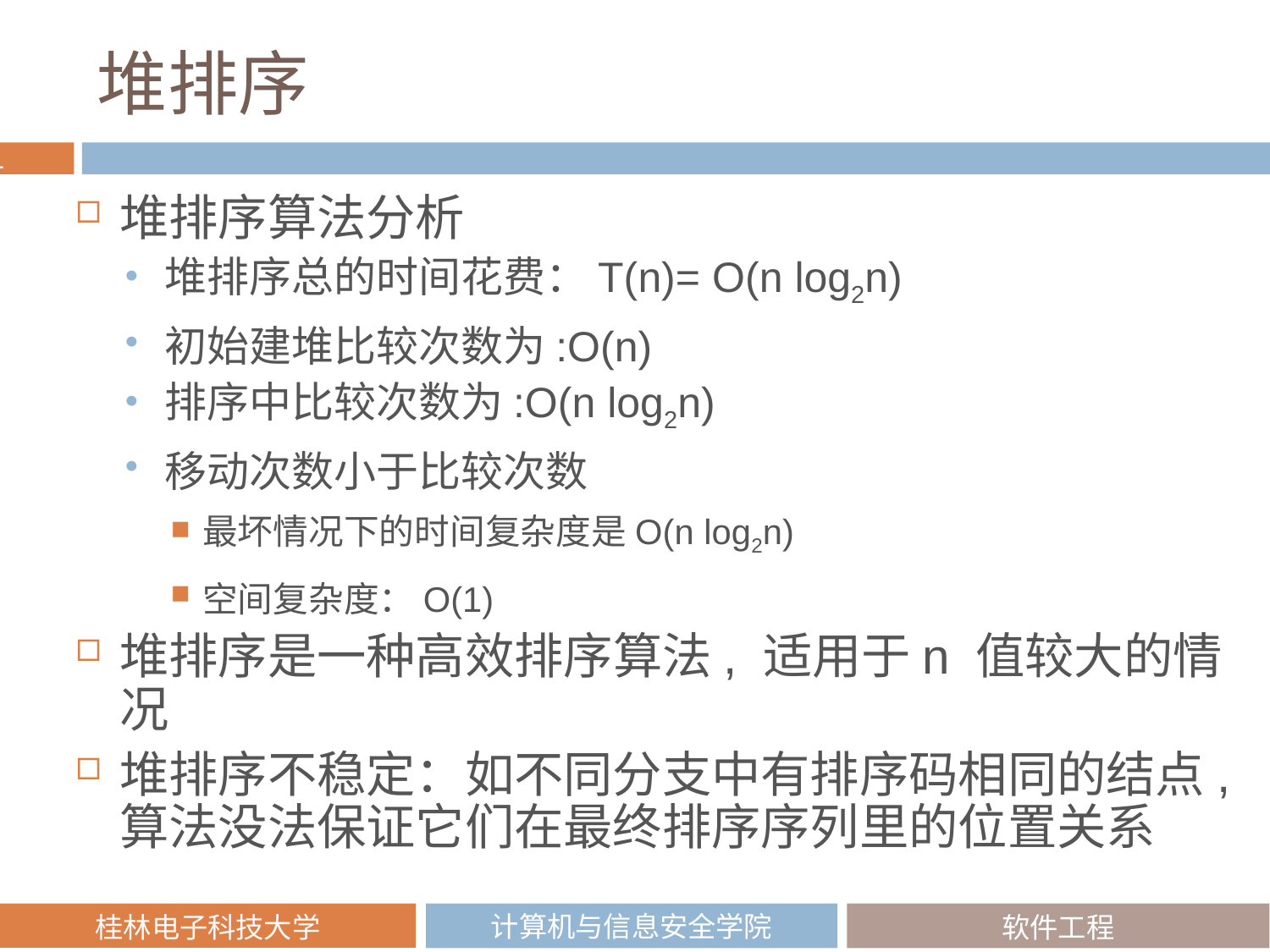

# 堆排序
堆排序算法分析
堆排序总的时间花费：T(n)= O(n log2n)
初始建堆比较次数为:O(n)
排序中比较次数为:O(n log2n)
移动次数小于比较次数
最坏情况下的时间复杂度是O(n log2n)
空间复杂度：O(1)
堆排序是一种高效排序算法, 适用于n 值较大的情况
堆排序不稳定：如不同分支中有排序码相同的结点,算法没法保证它们在最终排序序列里的位置关系